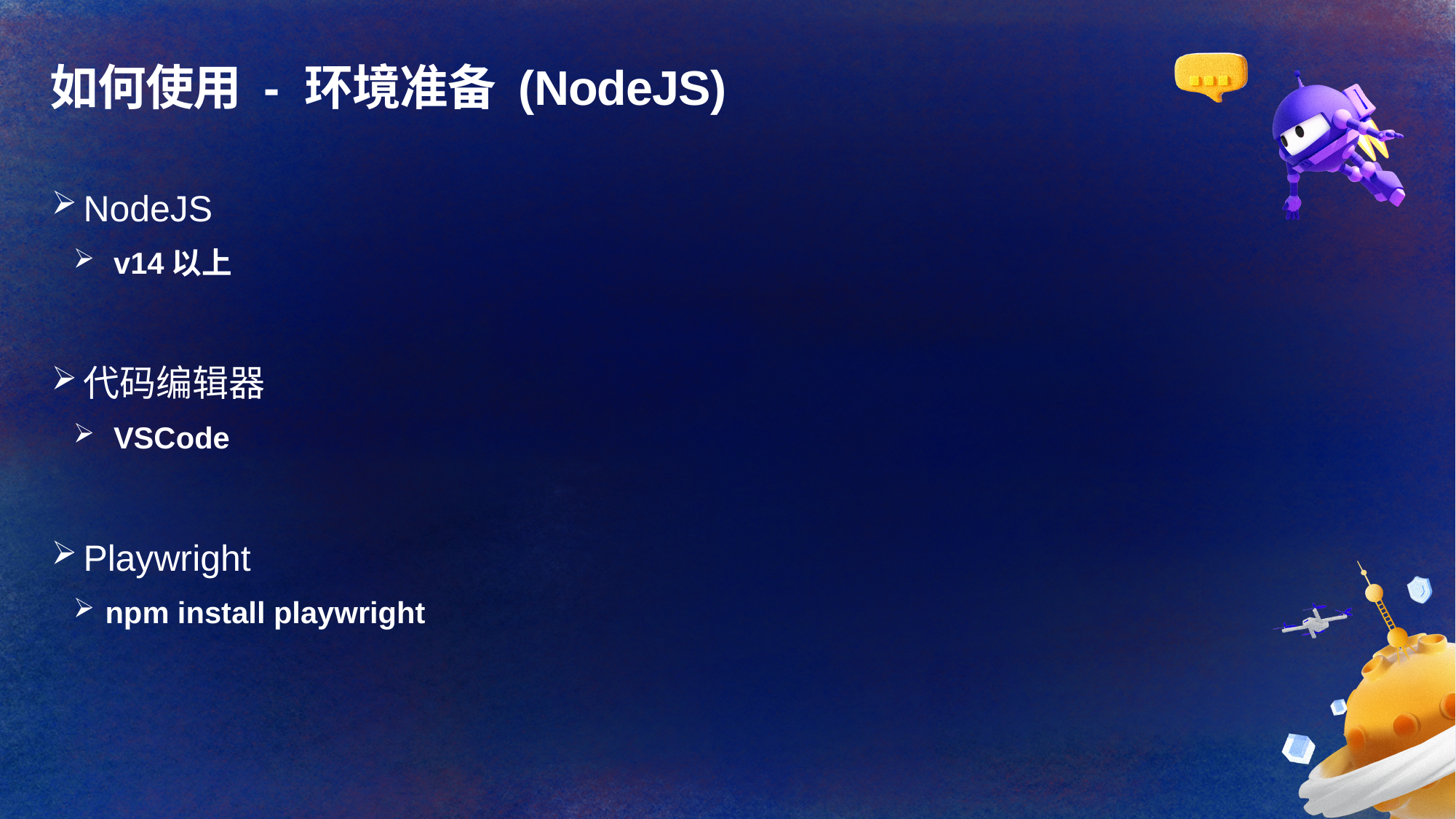

# 如何使用 - 环境准备 (NodeJS)
NodeJS
 v14以上

代码编辑器
 VSCode

Playwright
npm install playwright